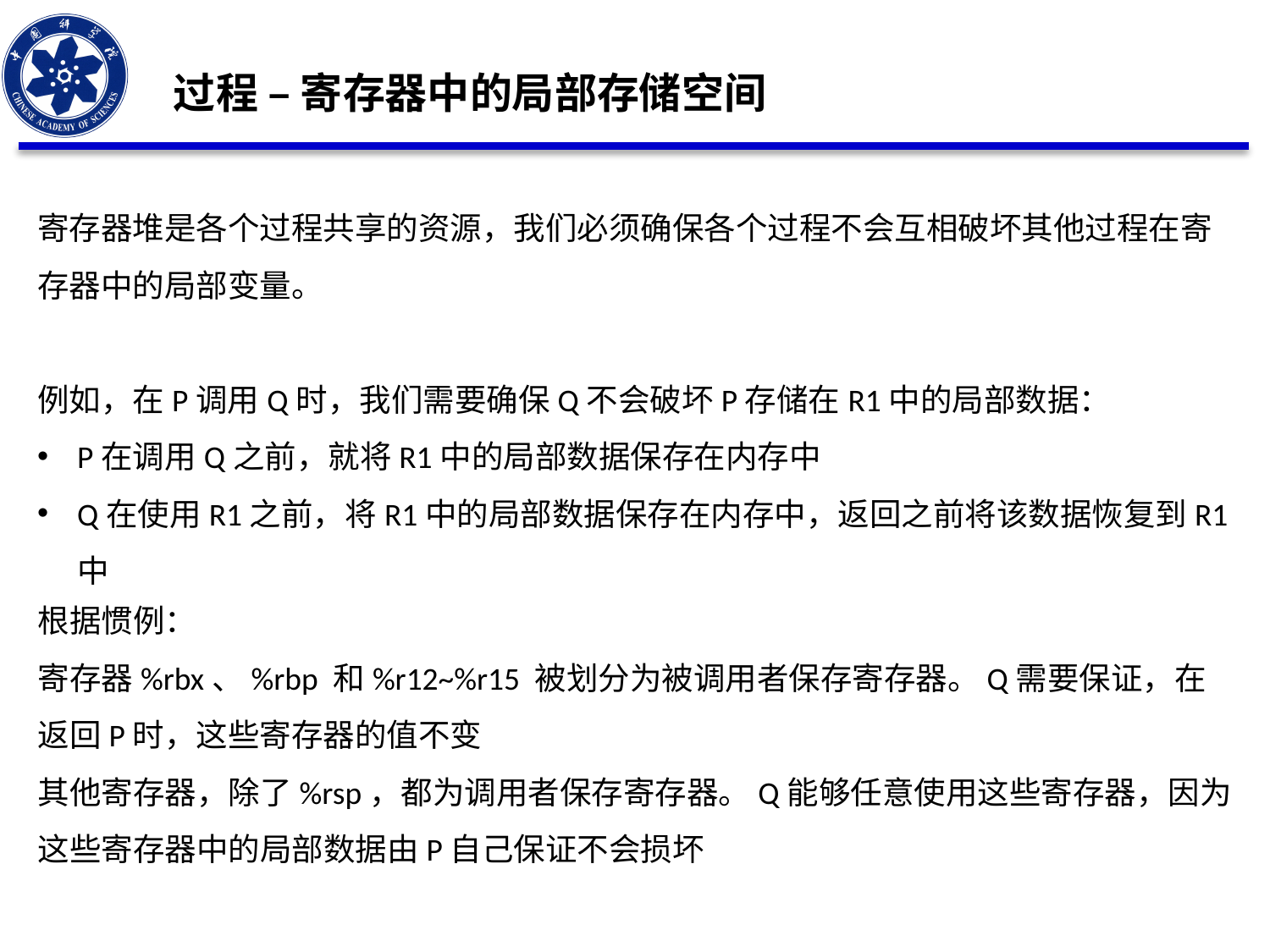

过程 – 寄存器中的局部存储空间
寄存器堆是各个过程共享的资源，我们必须确保各个过程不会互相破坏其他过程在寄存器中的局部变量。

例如，在P调用Q时，我们需要确保Q不会破坏P存储在R1中的局部数据：
P在调用Q之前，就将R1中的局部数据保存在内存中
Q在使用R1之前，将R1中的局部数据保存在内存中，返回之前将该数据恢复到R1中

根据惯例：
寄存器%rbx、%rbp 和%r12~%r15 被划分为被调用者保存寄存器。Q需要保证，在返回P时，这些寄存器的值不变
其他寄存器，除了%rsp，都为调用者保存寄存器。Q能够任意使用这些寄存器，因为这些寄存器中的局部数据由P自己保证不会损坏